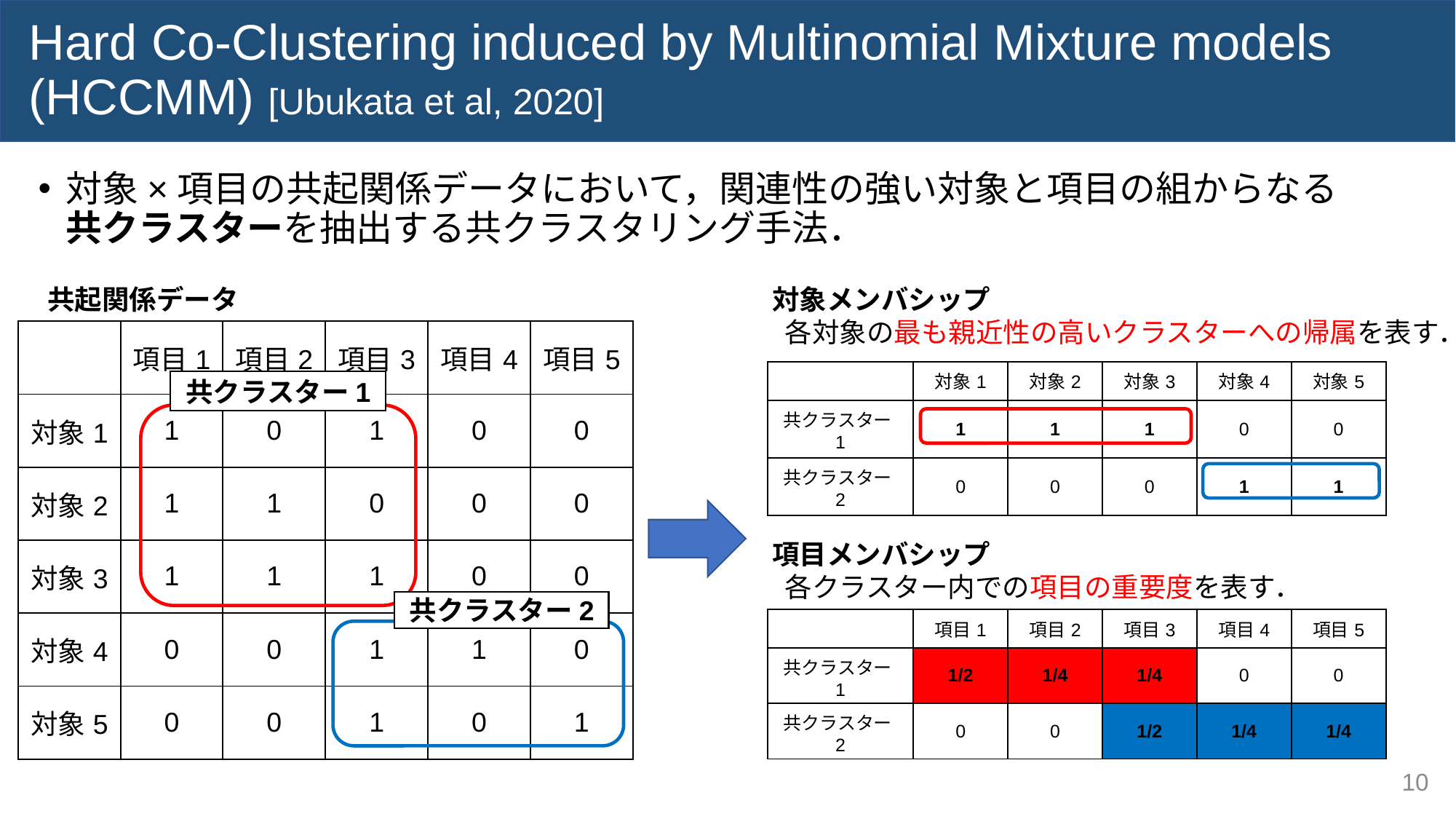

# Hard Co-Clustering induced by Multinomial Mixture models (HCCMM) [Ubukata et al, 2020]
対象×項目の共起関係データにおいて，関連性の強い対象と項目の組からなる
共クラスターを抽出する共クラスタリング手法．
共起関係データ
対象メンバシップ
 各対象の最も親近性の高いクラスターへの帰属を表す．
|  | 項目1 | 項目2 | 項目3 | 項目4 | 項目5 |
| --- | --- | --- | --- | --- | --- |
| 対象1 | 1 | 0 | 1 | 0 | 0 |
| 対象2 | 1 | 1 | 0 | 0 | 0 |
| 対象3 | 1 | 1 | 1 | 0 | 0 |
| 対象4 | 0 | 0 | 1 | 1 | 0 |
| 対象5 | 0 | 0 | 1 | 0 | 1 |
|  | 対象1 | 対象2 | 対象3 | 対象4 | 対象5 |
| --- | --- | --- | --- | --- | --- |
| 共クラスター1 | 1 | 1 | 1 | 0 | 0 |
| 共クラスター2 | 0 | 0 | 0 | 1 | 1 |
共クラスター1

項目メンバシップ
 各クラスター内での項目の重要度を表す．
共クラスター2
|  | 項目1 | 項目2 | 項目3 | 項目4 | 項目5 |
| --- | --- | --- | --- | --- | --- |
| 共クラスター1 | 1/2 | 1/4 | 1/4 | 0 | 0 |
| 共クラスター2 | 0 | 0 | 1/2 | 1/4 | 1/4 |

10